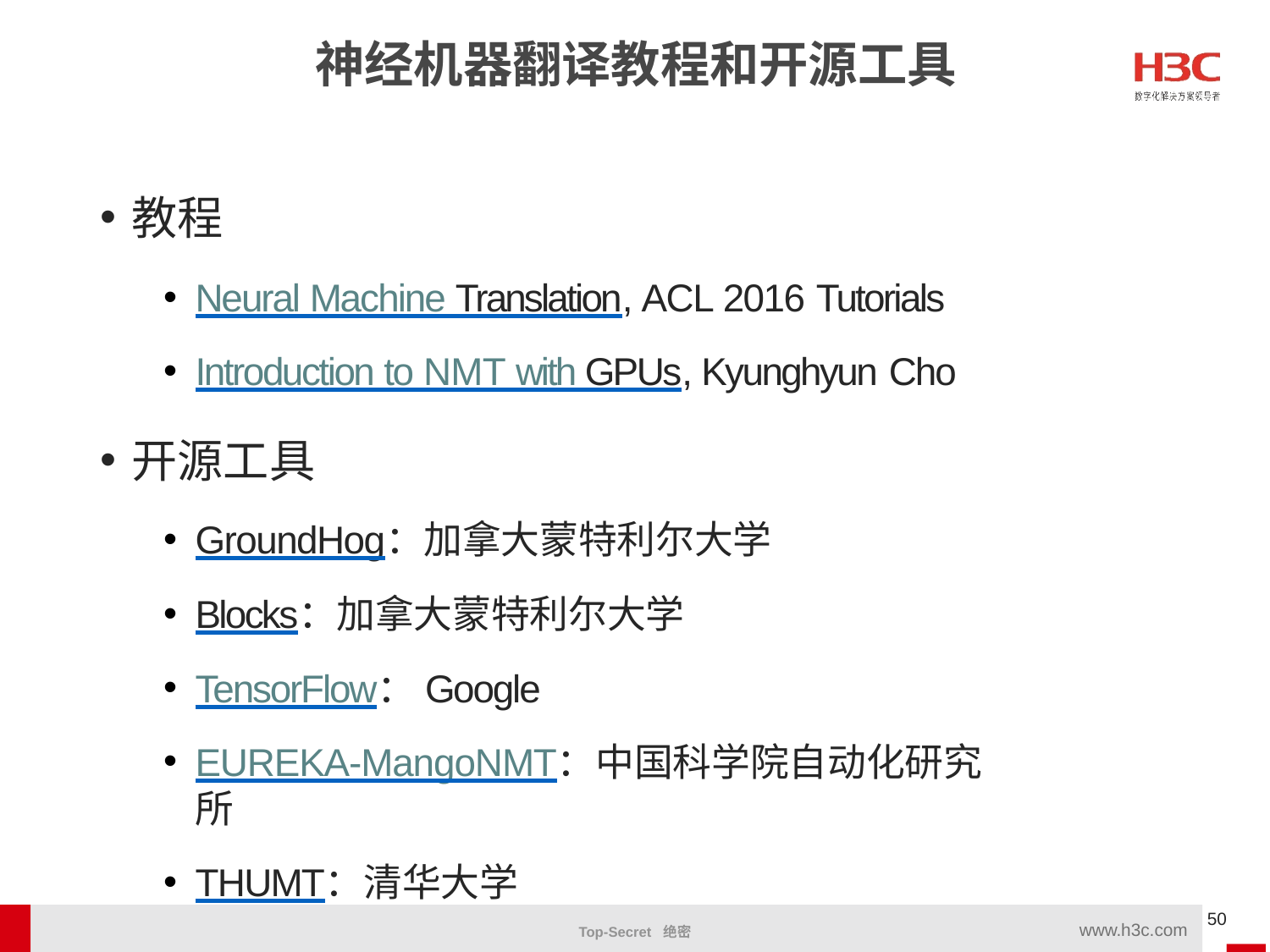

神经机器翻译教程和开源工具
教程
Neural Machine Translation, ACL 2016 Tutorials
Introduction to NMT with GPUs, Kyunghyun Cho
开源工具
GroundHog：加拿大蒙特利尔大学
Blocks：加拿大蒙特利尔大学
TensorFlow：Google
EUREKA-MangoNMT：中国科学院自动化研究所
THUMT：清华大学